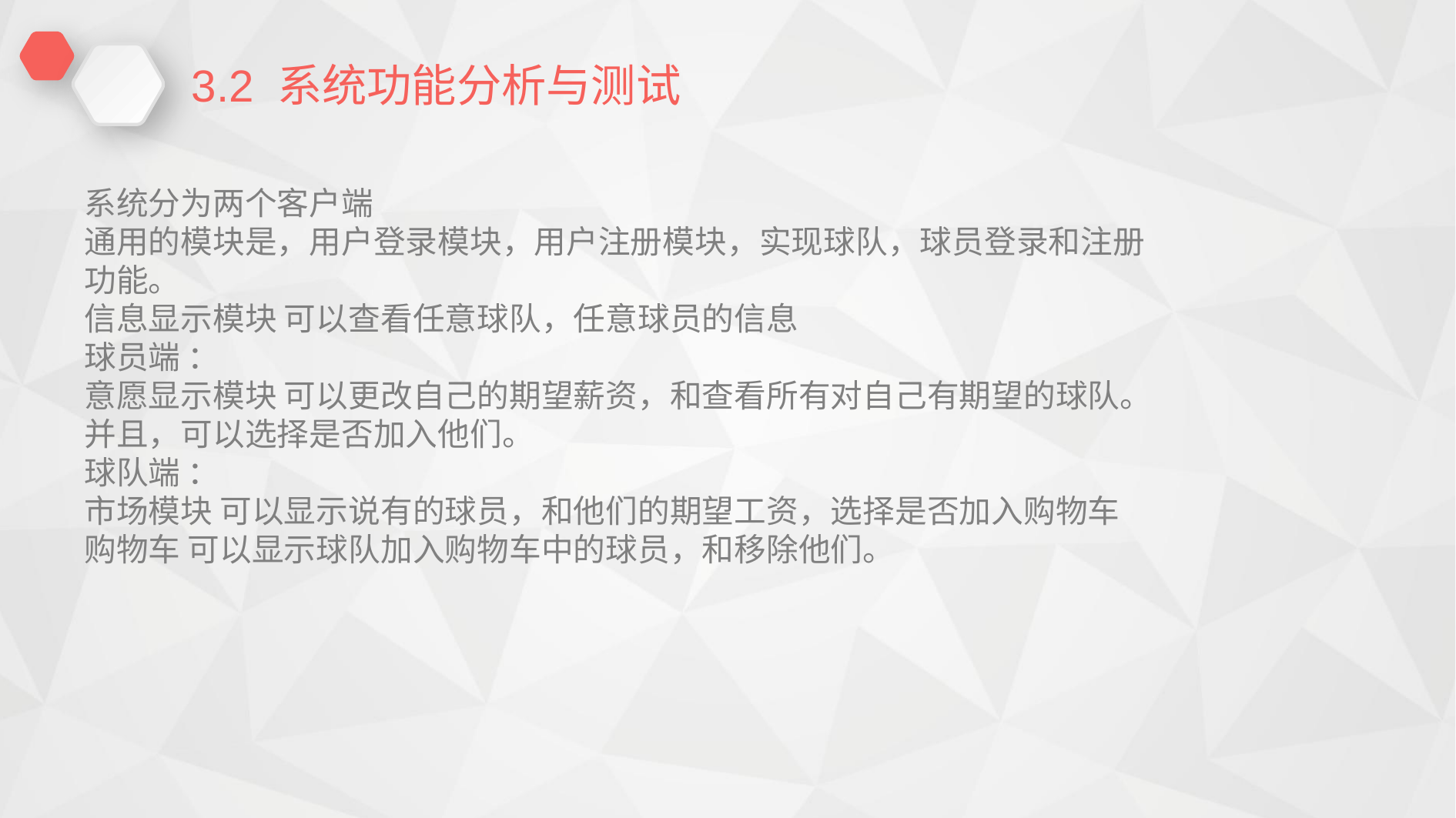

3.2 系统功能分析与测试
系统分为两个客户端
通用的模块是，用户登录模块，用户注册模块，实现球队，球员登录和注册功能。
信息显示模块 可以查看任意球队，任意球员的信息
球员端 ：
意愿显示模块 可以更改自己的期望薪资，和查看所有对自己有期望的球队。并且，可以选择是否加入他们。
球队端 ：
市场模块 可以显示说有的球员，和他们的期望工资，选择是否加入购物车
购物车 可以显示球队加入购物车中的球员，和移除他们。